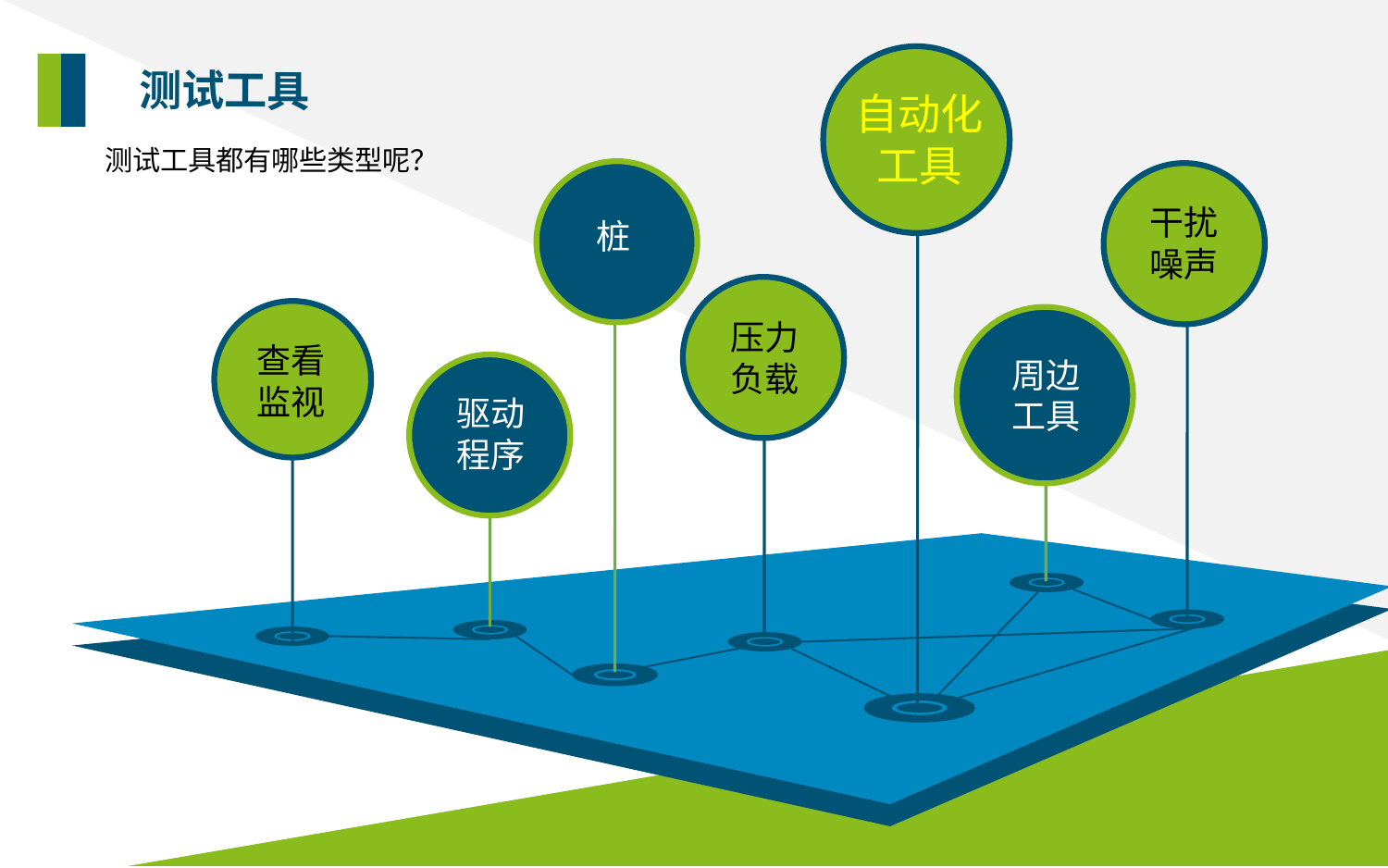

自动化
工具

测试工具
测试工具都有哪些类型呢？

桩

干扰
噪声

压力
负载

查看
监视

周边
工具

驱动
程序